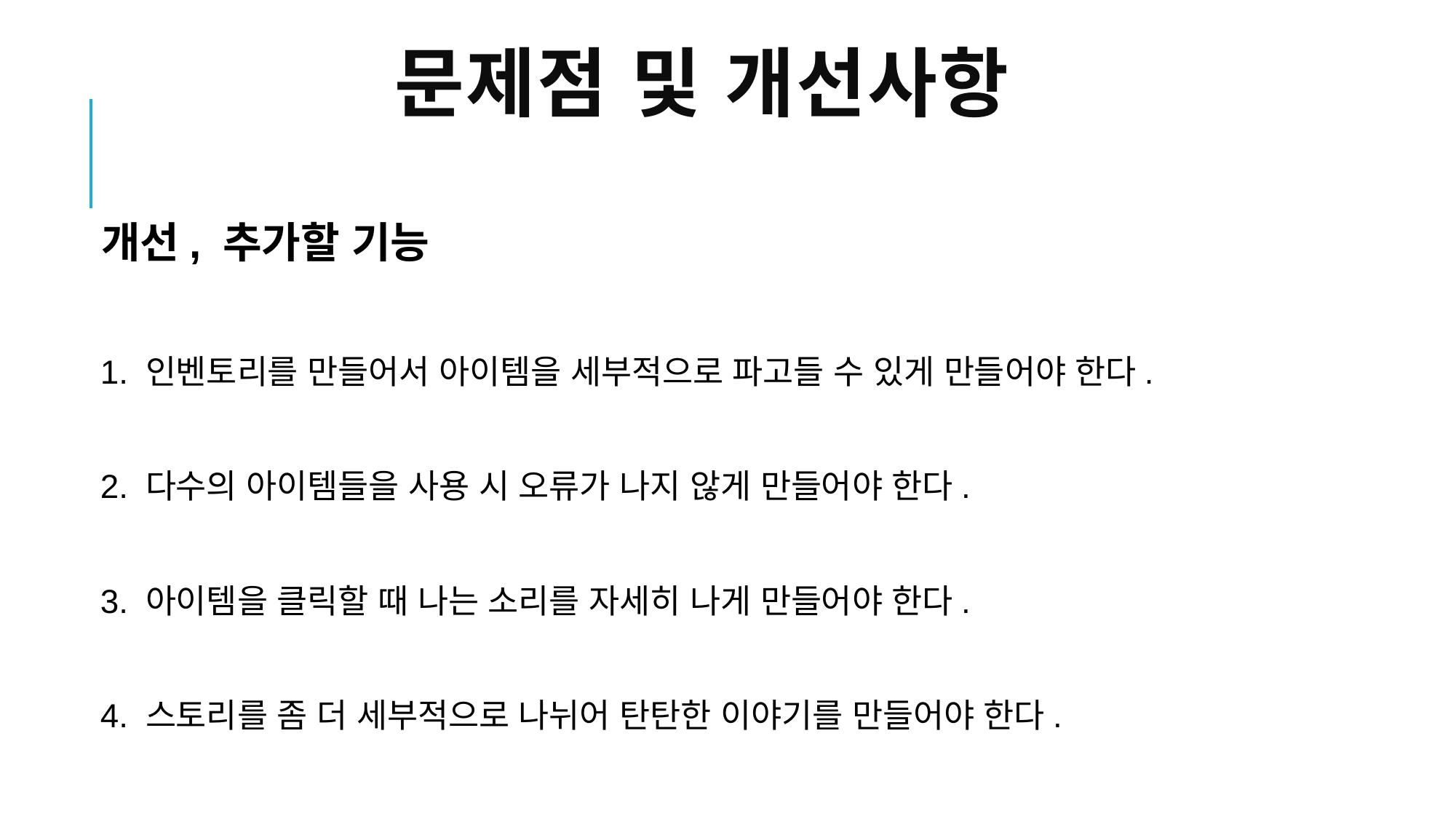

# 문제점 및 개선사항
개선, 추가할 기능

1. 인벤토리를 만들어서 아이템을 세부적으로 파고들 수 있게 만들어야 한다.

2. 다수의 아이템들을 사용 시 오류가 나지 않게 만들어야 한다.

3. 아이템을 클릭할 때 나는 소리를 자세히 나게 만들어야 한다.

4. 스토리를 좀 더 세부적으로 나뉘어 탄탄한 이야기를 만들어야 한다.